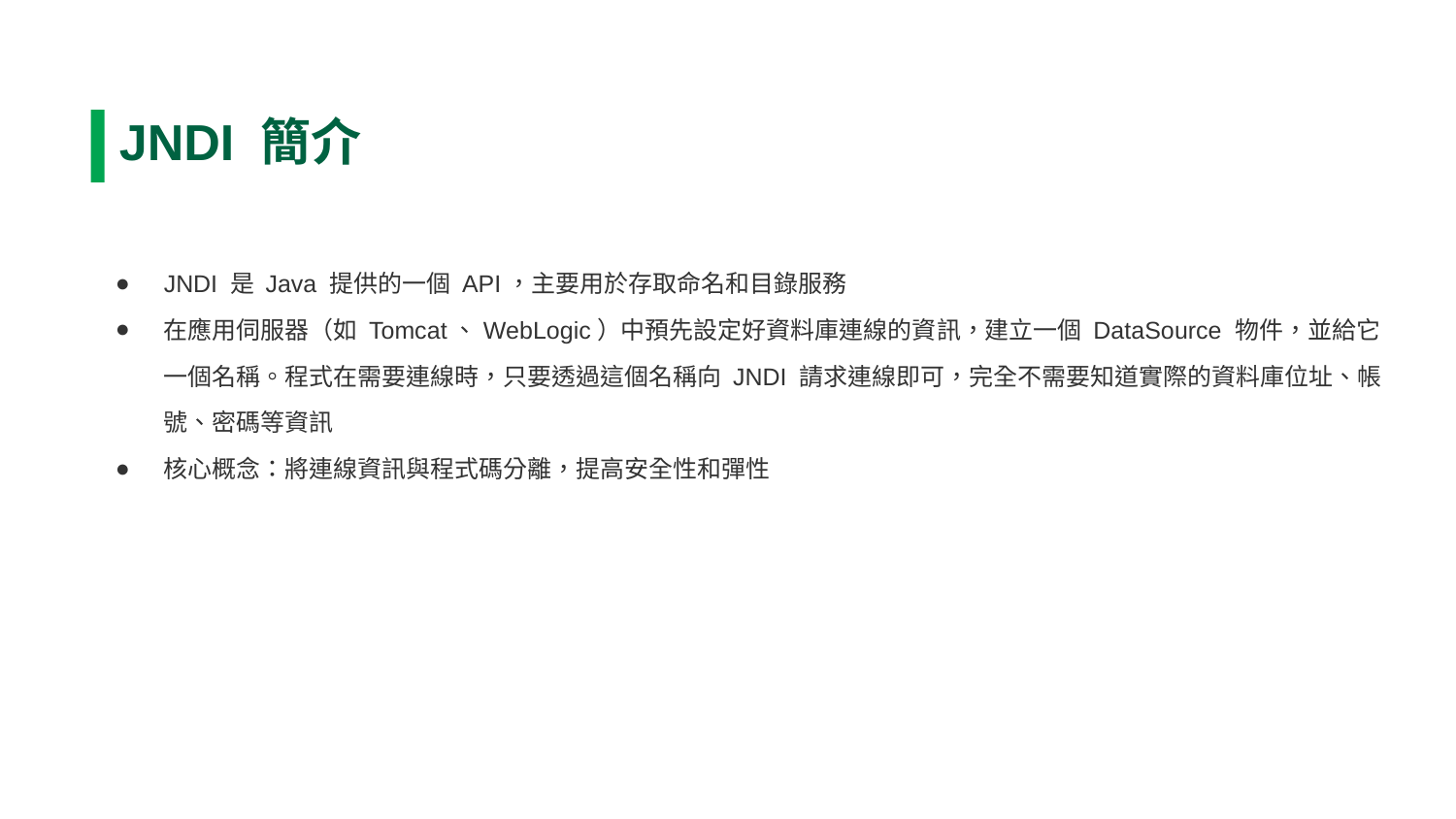

JNDI 簡介
JNDI 是 Java 提供的一個 API，主要用於存取命名和目錄服務
在應用伺服器（如 Tomcat、WebLogic）中預先設定好資料庫連線的資訊，建立一個 DataSource 物件，並給它一個名稱。程式在需要連線時，只要透過這個名稱向 JNDI 請求連線即可，完全不需要知道實際的資料庫位址、帳號、密碼等資訊
核心概念：將連線資訊與程式碼分離，提高安全性和彈性